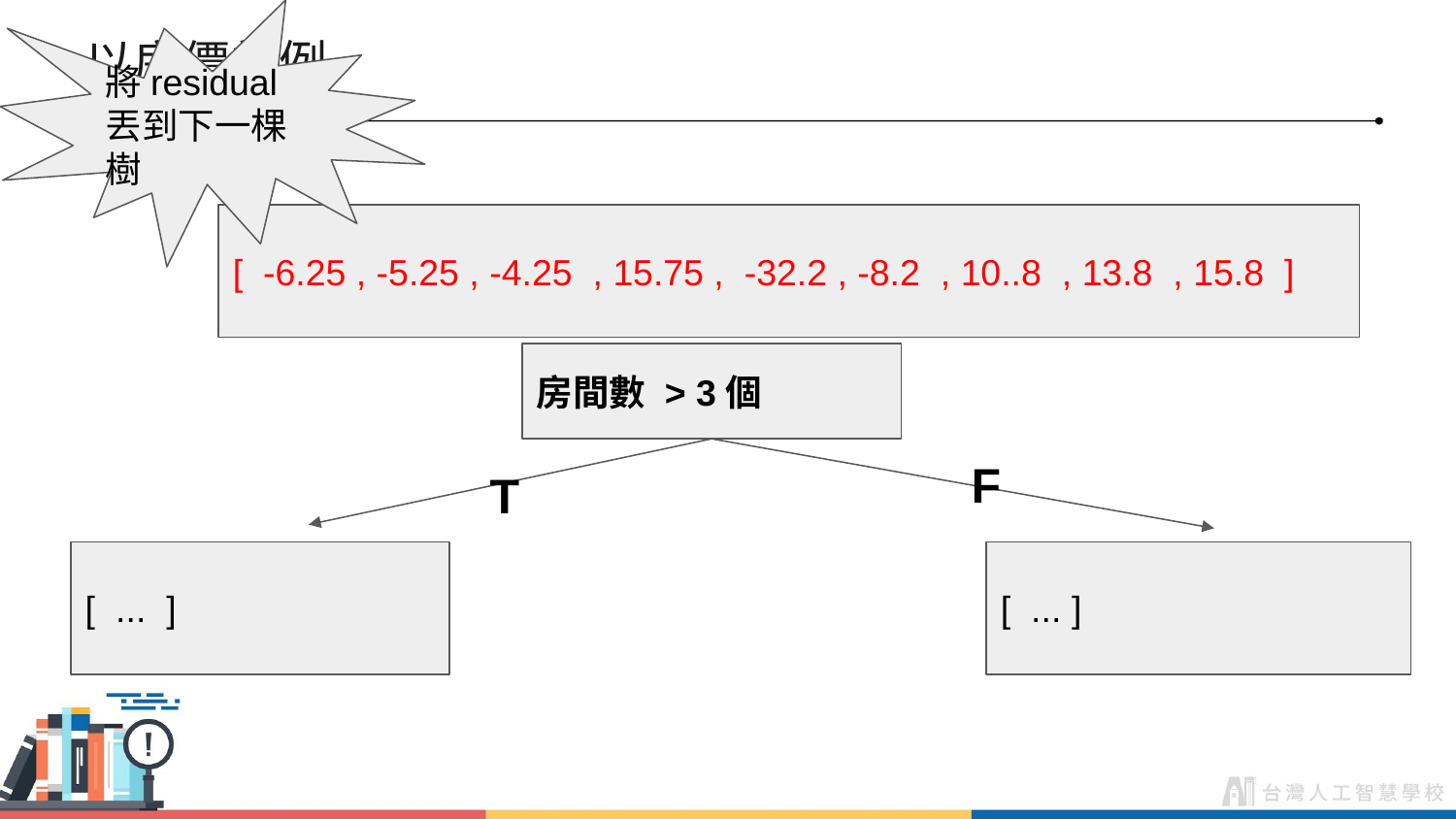

將residual丟到下一棵樹
# 以房價為例
[  -6.25 , -5.25 , -4.25  , 15.75 ,  -32.2 , -8.2  , 10..8  , 13.8  , 15.8  ]
房間數 > 3個
F
T
[  ...  ]
[  ... ]